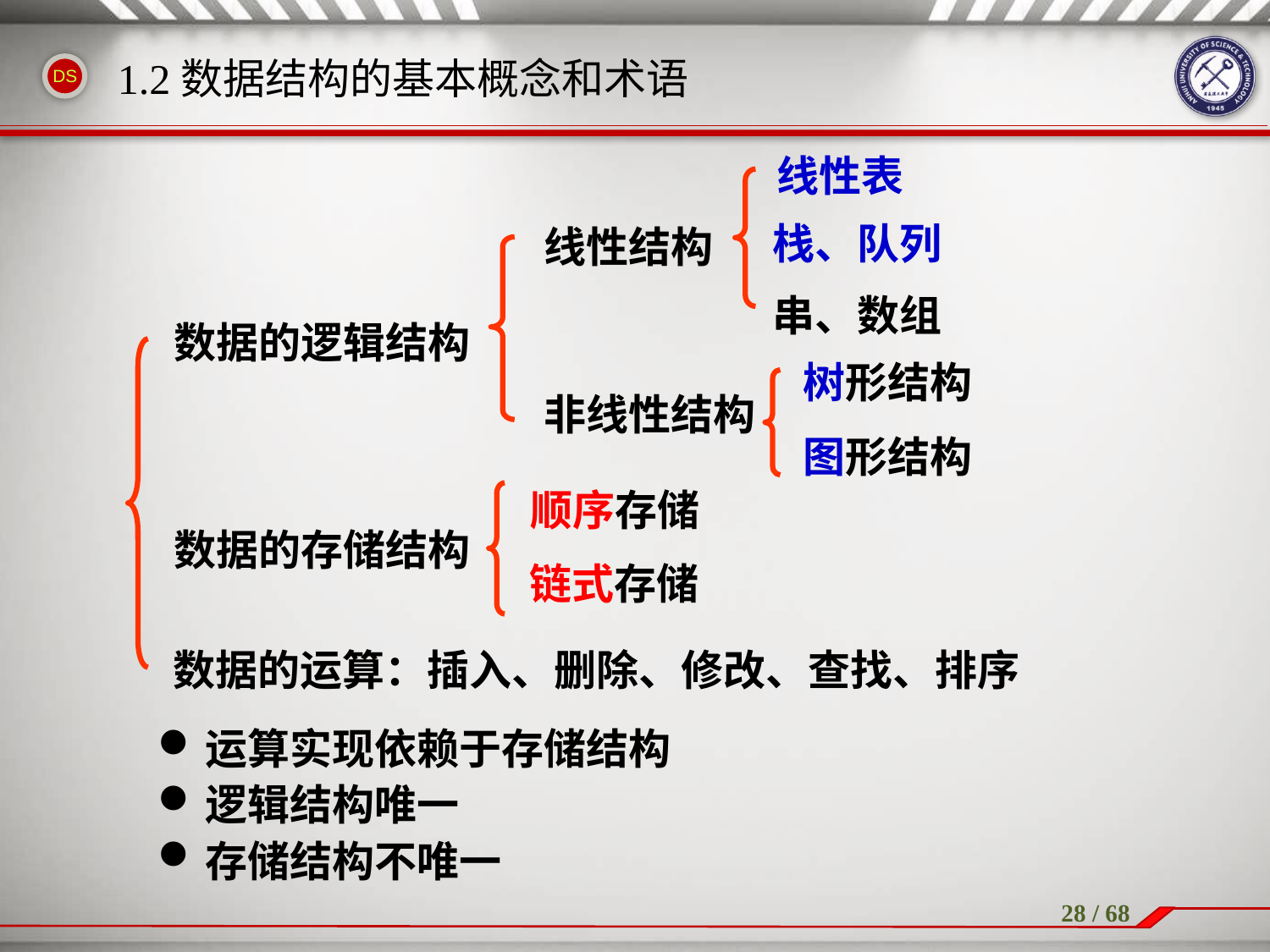

1.2数据结构的基本概念和术语
线性表

栈、队列
 线性结构

串、数组
 数据的逻辑结构

树形结构

 非线性结构
图形结构
 顺序存储

 数据的存储结构
  链式存储
数据的运算：插入、删除、修改、查找、排序
运算实现依赖于存储结构
逻辑结构唯一
存储结构不唯一